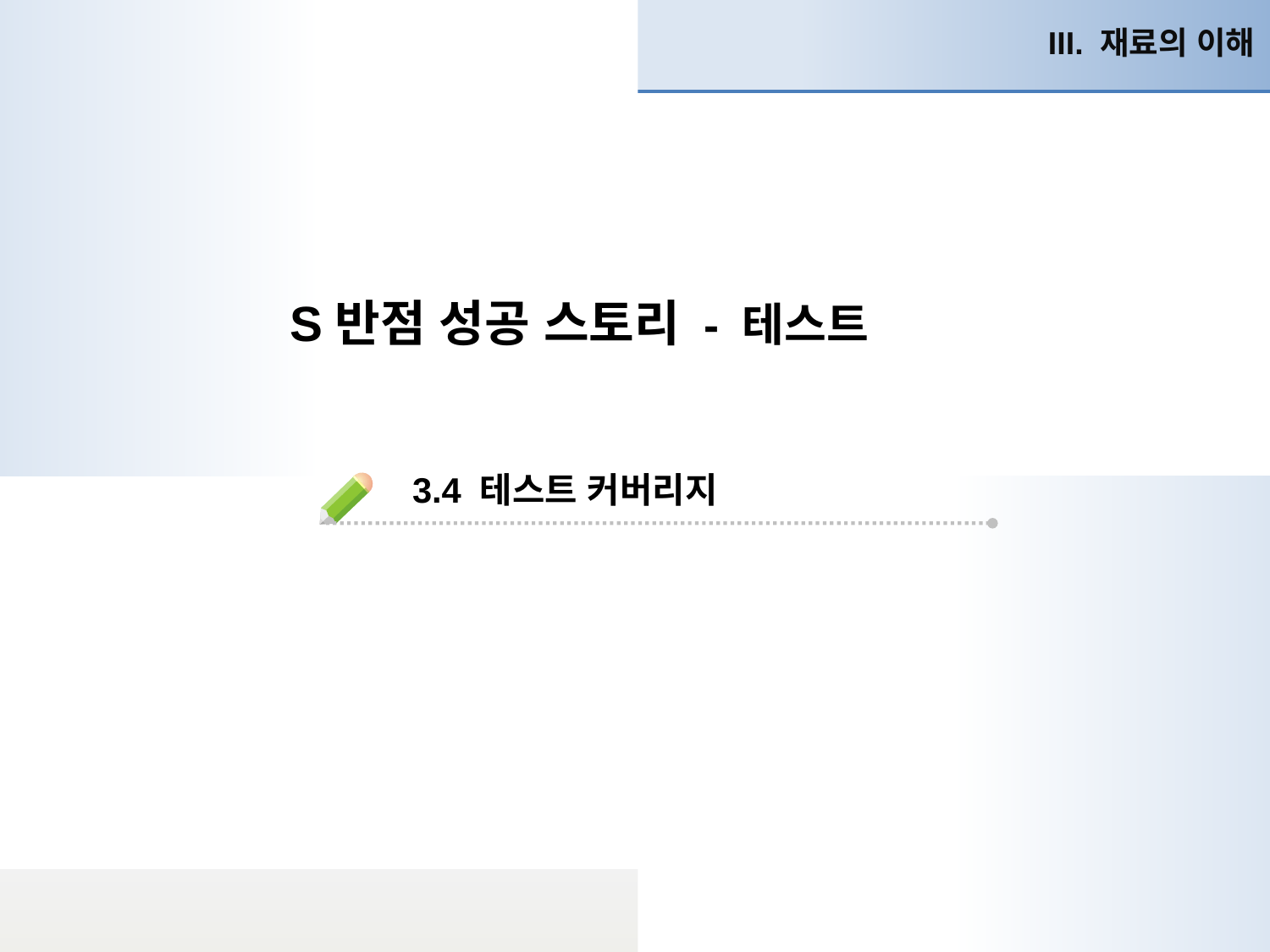

III. 재료의 이해
S반점 성공 스토리 - 테스트
3.4 테스트 커버리지